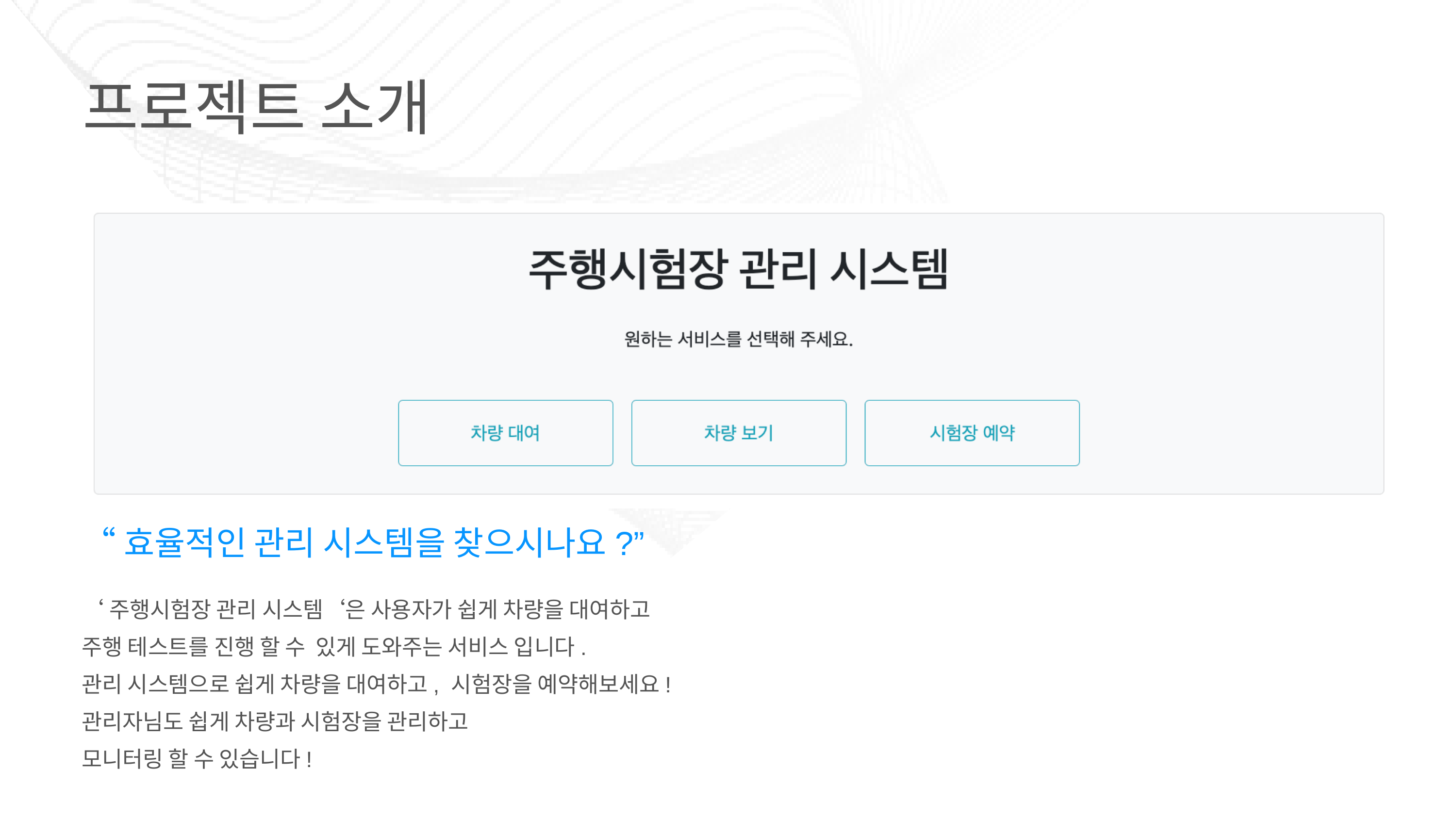

프로젝트 소개

“효율적인 관리 시스템을 찾으시나요?”
‘주행시험장 관리 시스템‘은 사용자가 쉽게 차량을 대여하고
주행 테스트를 진행 할 수  있게 도와주는 서비스 입니다.
관리 시스템으로 쉽게 차량을 대여하고, 시험장을 예약해보세요!
관리자님도 쉽게 차량과 시험장을 관리하고
모니터링 할 수 있습니다!